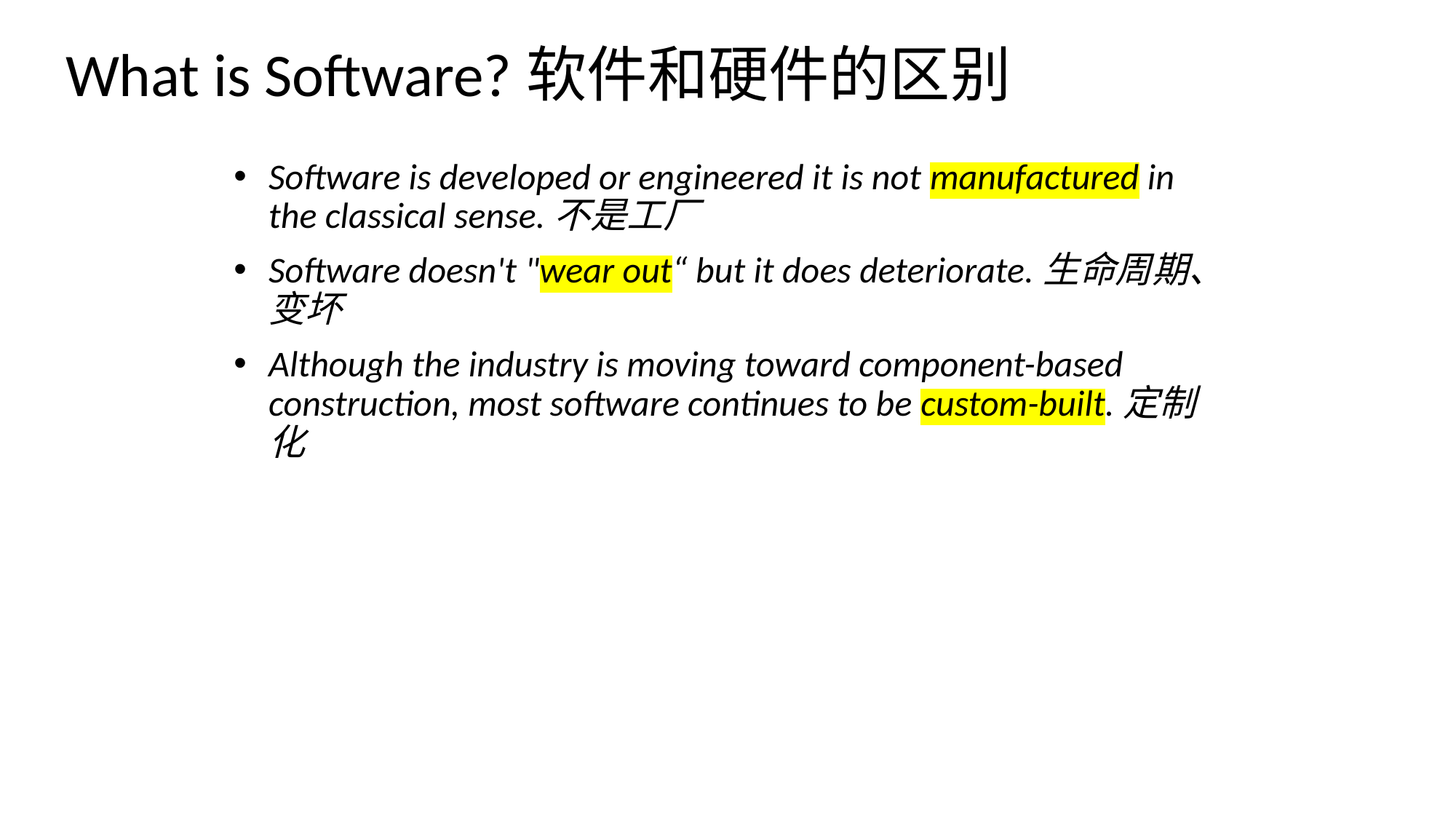

# What is Software?软件和硬件的区别
Software is developed or engineered it is not manufactured in the classical sense.不是工厂
Software doesn't "wear out“ but it does deteriorate.生命周期、变坏
Although the industry is moving toward component-based construction, most software continues to be custom-built.定制化
3